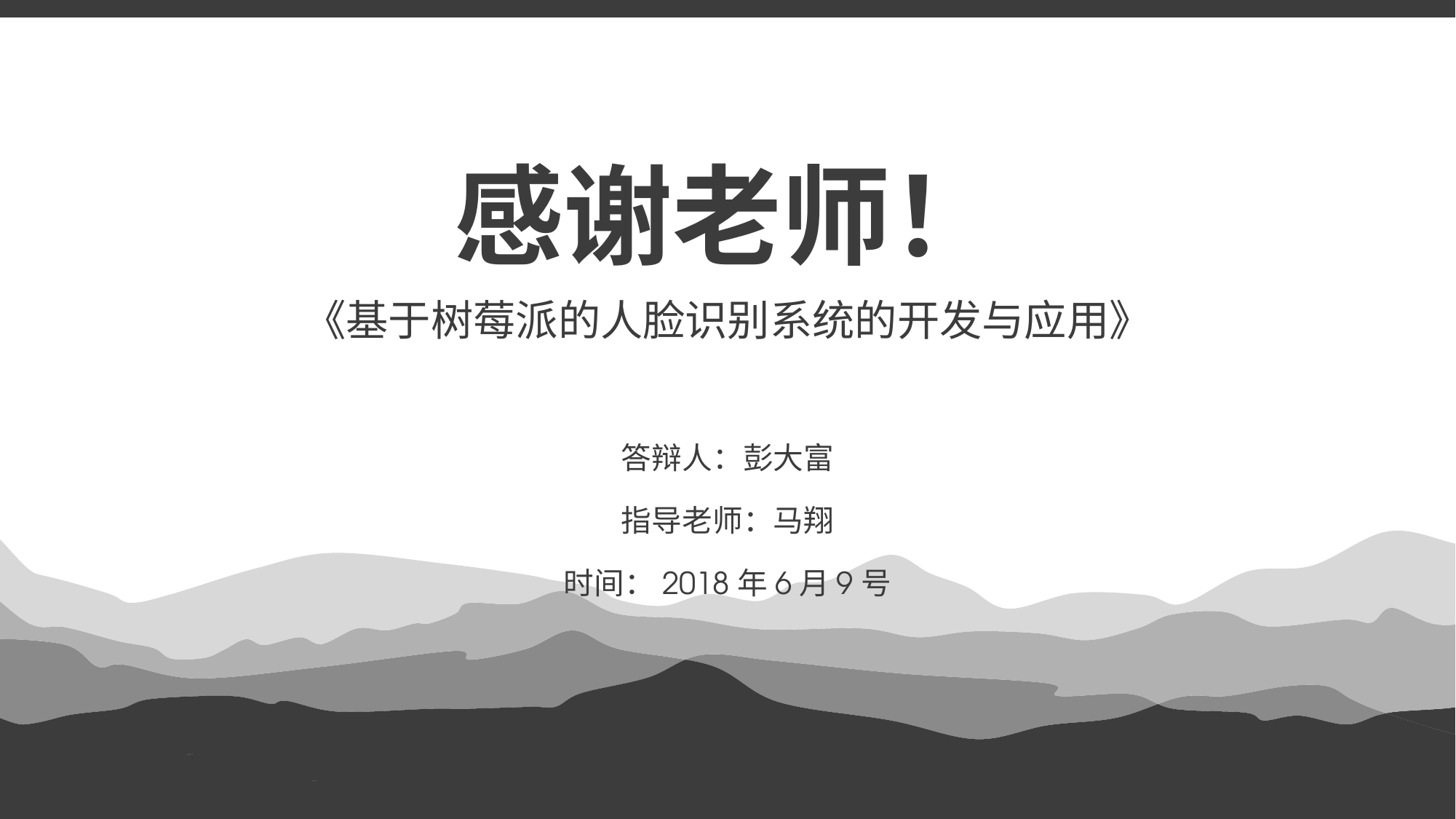

感谢老师！
《基于树莓派的人脸识别系统的开发与应用》
答辩人：彭大富
指导老师：马翔
时间：2018年6月9号